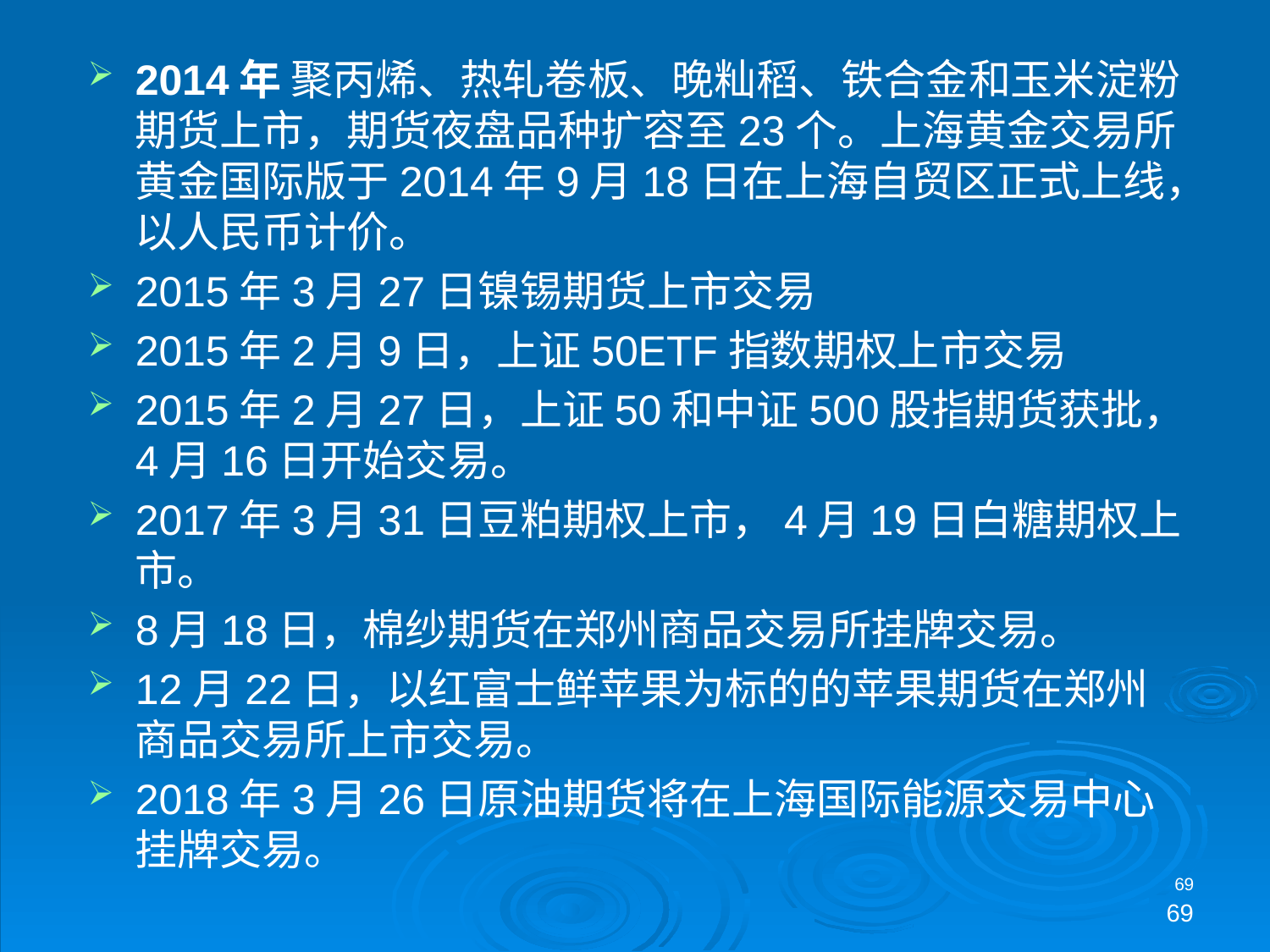

2014年 聚丙烯、热轧卷板、晚籼稻、铁合金和玉米淀粉期货上市，期货夜盘品种扩容至23个。上海黄金交易所黄金国际版于2014年9月18日在上海自贸区正式上线，以人民币计价。
2015年3月27日镍锡期货上市交易
2015年2月9日，上证50ETF指数期权上市交易
2015年2月27日，上证50和中证500股指期货获批，4月16日开始交易。
2017年3月31日豆粕期权上市，4月19日白糖期权上市。
8月18日，棉纱期货在郑州商品交易所挂牌交易。
12月22日，以红富士鲜苹果为标的的苹果期货在郑州商品交易所上市交易。
2018年3月26日原油期货将在上海国际能源交易中心挂牌交易。

69
69